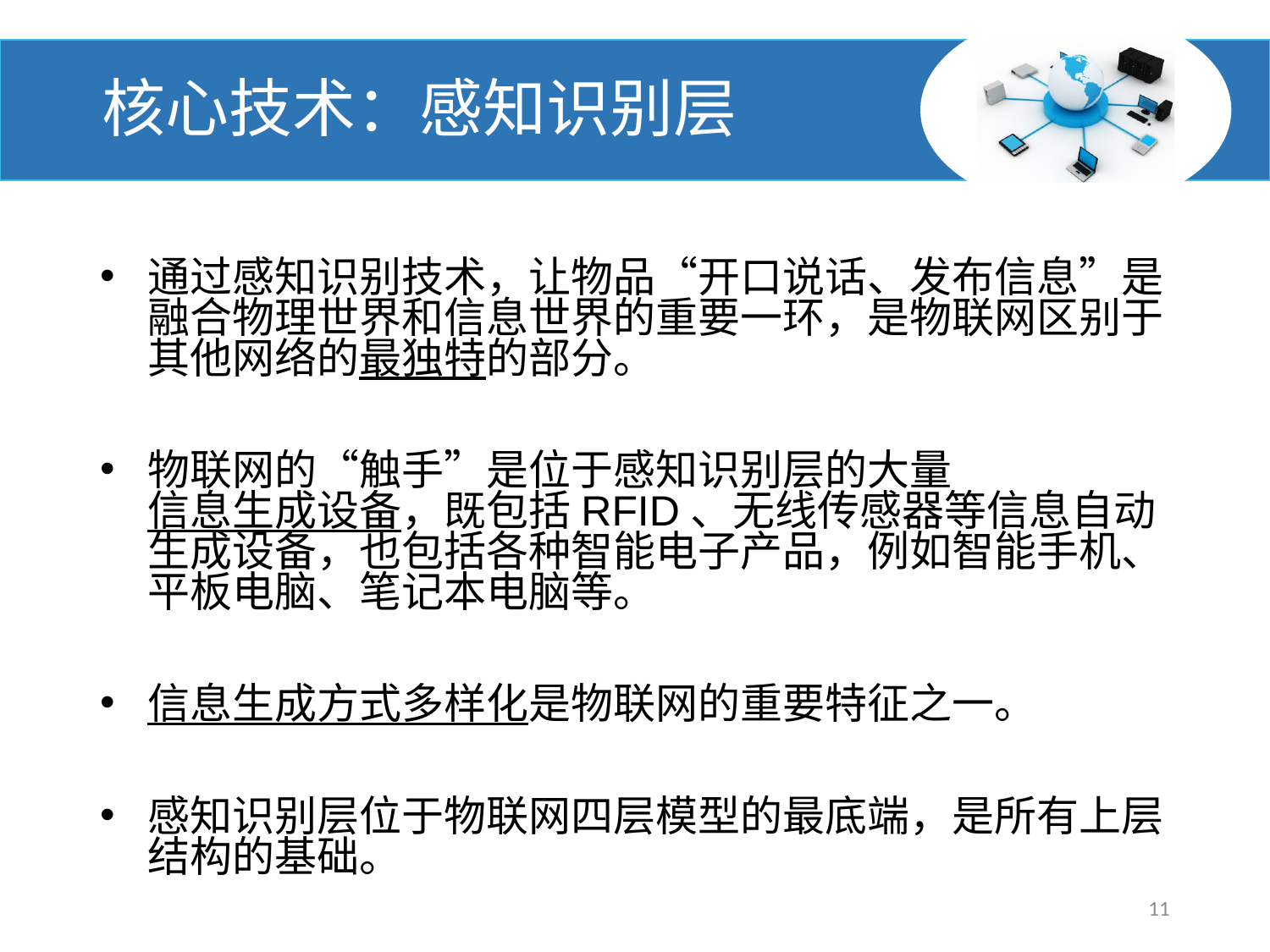

# 核心技术：感知识别层
通过感知识别技术，让物品“开口说话、发布信息”是融合物理世界和信息世界的重要一环，是物联网区别于其他网络的最独特的部分。

物联网的“触手”是位于感知识别层的大量
信息生成设备，既包括RFID、无线传感器等信息自动生成设备，也包括各种智能电子产品，例如智能手机、平板电脑、笔记本电脑等。

信息生成方式多样化是物联网的重要特征之一。

感知识别层位于物联网四层模型的最底端，是所有上层结构的基础。

11